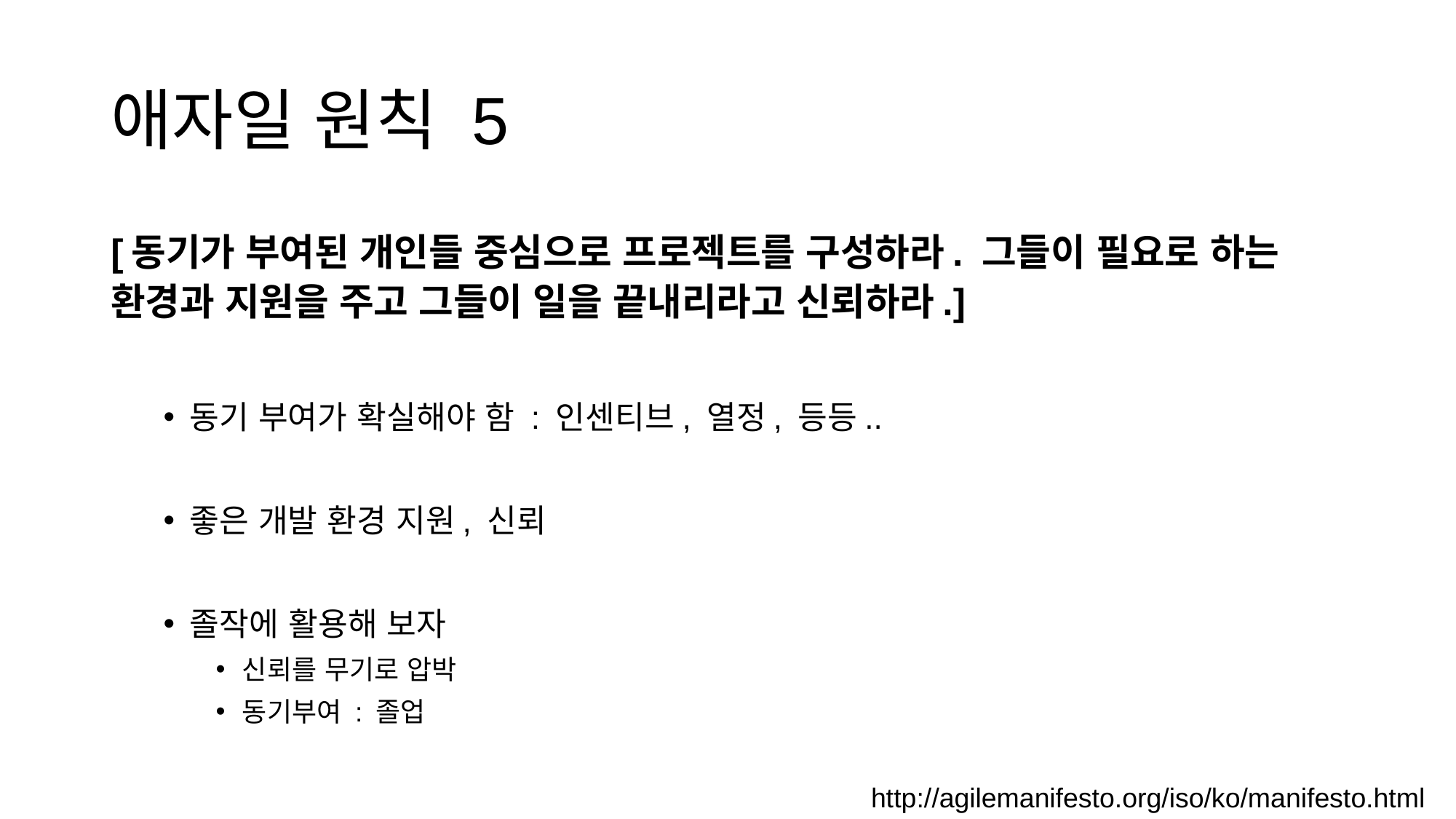

# 애자일 원칙 5
[동기가 부여된 개인들 중심으로 프로젝트를 구성하라. 그들이 필요로 하는 환경과 지원을 주고 그들이 일을 끝내리라고 신뢰하라.]

동기 부여가 확실해야 함 : 인센티브, 열정, 등등..

좋은 개발 환경 지원, 신뢰

졸작에 활용해 보자
신뢰를 무기로 압박
동기부여 : 졸업
http://agilemanifesto.org/iso/ko/manifesto.html